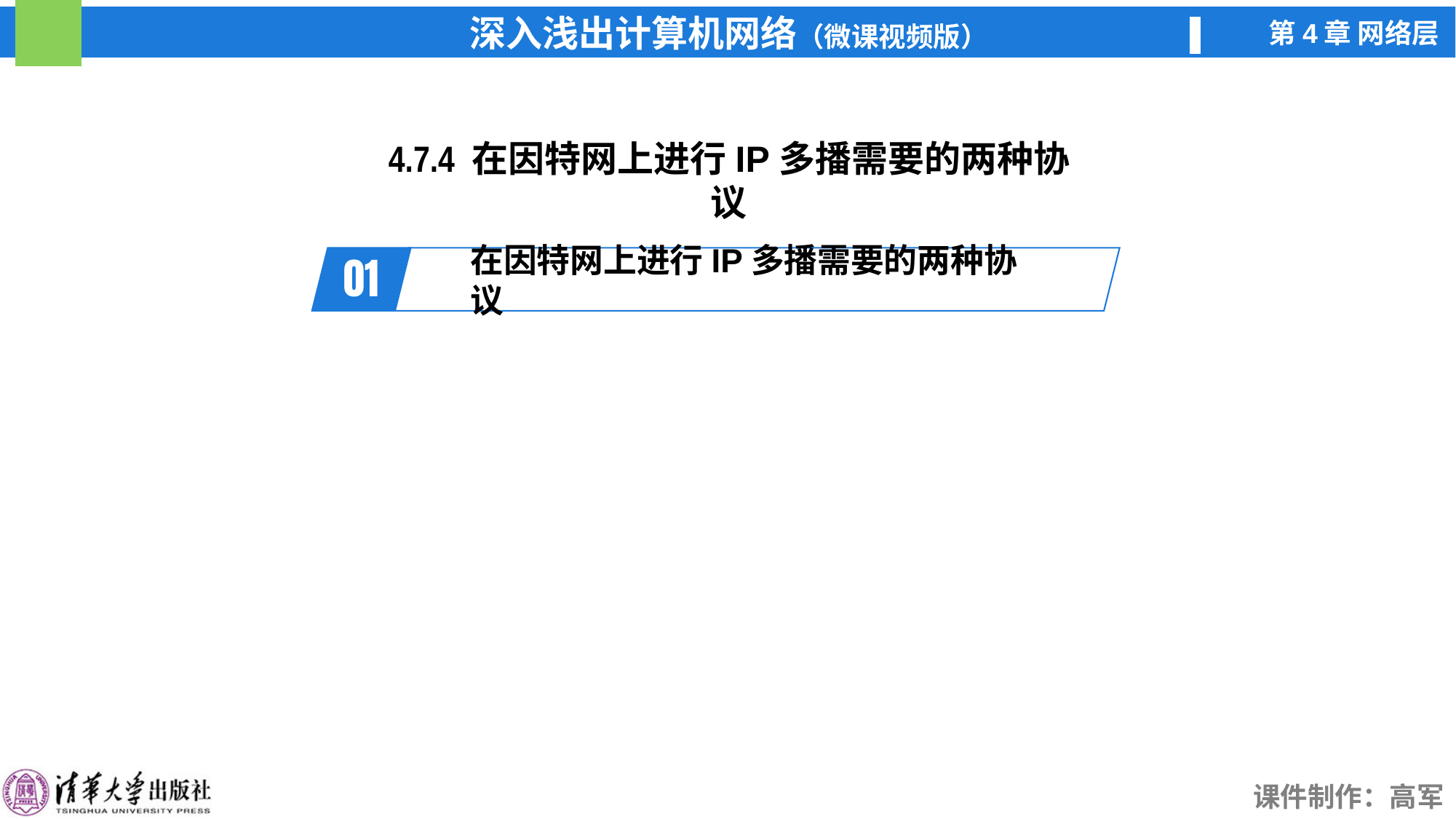

4.7.4 在因特网上进行IP多播需要的两种协议
01
在因特网上进行IP多播需要的两种协议